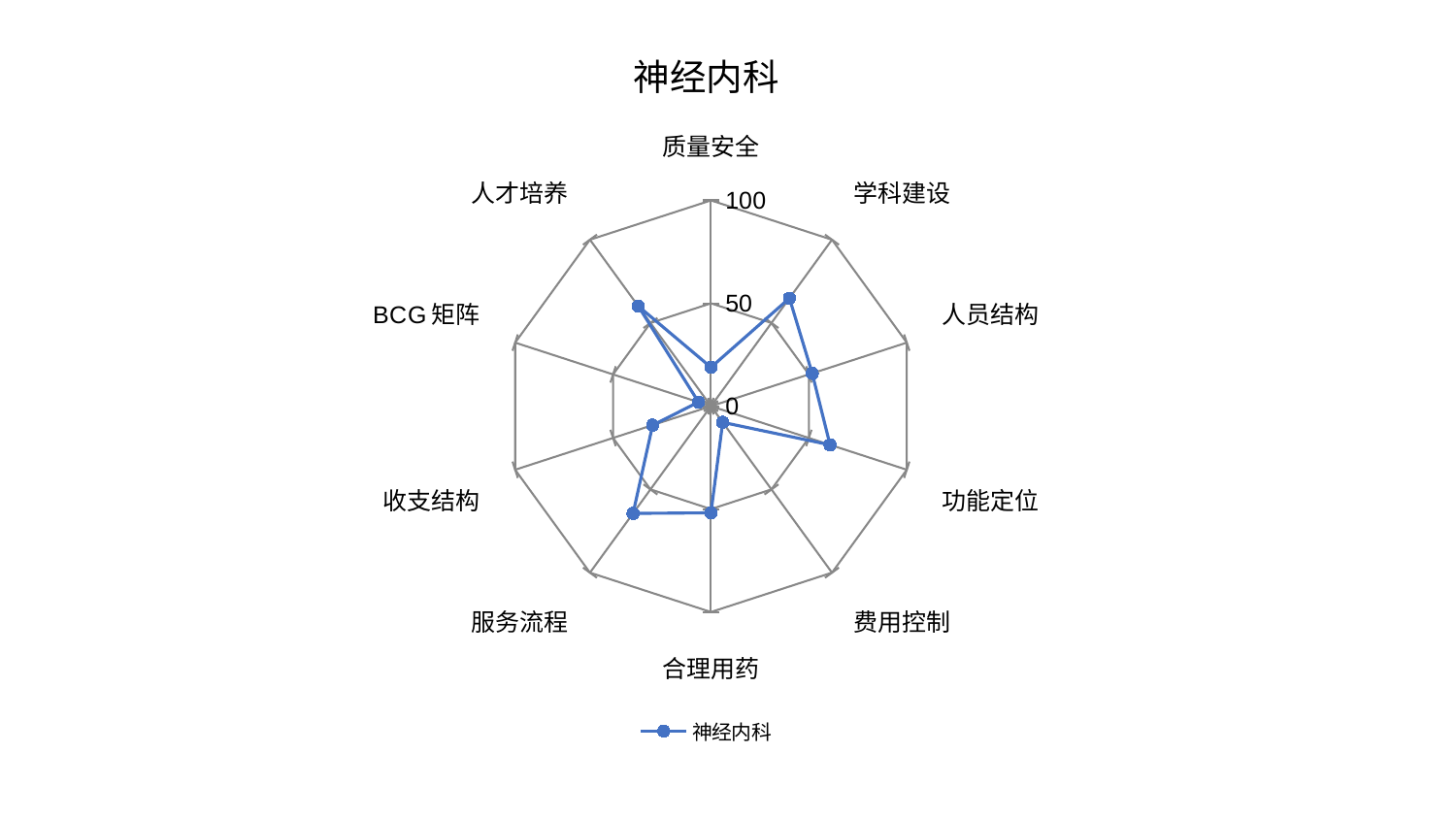

### Chart: 神经内科

| Category | 神经内科 |
|---|---|
| 质量安全 | 18.895876806580567 |
| 学科建设 | 64.85231487515505 |
| 人员结构 | 51.70221424987559 |
| 功能定位 | 60.81449131455475 |
| 费用控制 | 9.704960070994591 |
| 合理用药 | 51.826047673812454 |
| 服务流程 | 64.41416495354778 |
| 收支结构 | 29.824213260291625 |
| BCG矩阵 | 6.3531209404449225 |
| 人才培养 | 60.08921832390305 |
141